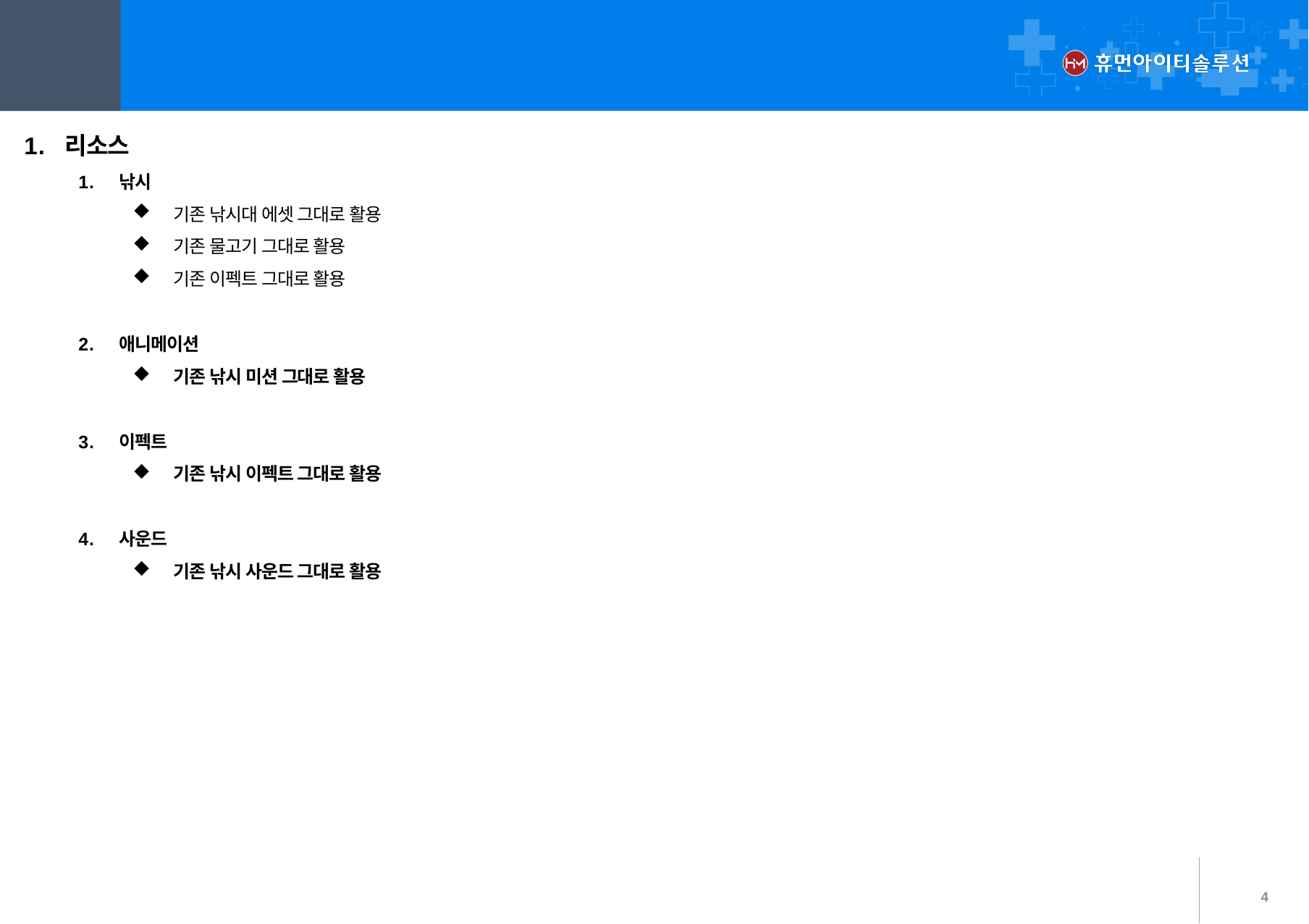

Ⅰ
피쉬아이
01
리소스
리소스
낚시
기존 낚시대 에셋 그대로 활용
기존 물고기 그대로 활용
기존 이펙트 그대로 활용

애니메이션
기존 낚시 미션 그대로 활용

이펙트
기존 낚시 이펙트 그대로 활용

사운드
기존 낚시 사운드 그대로 활용
4